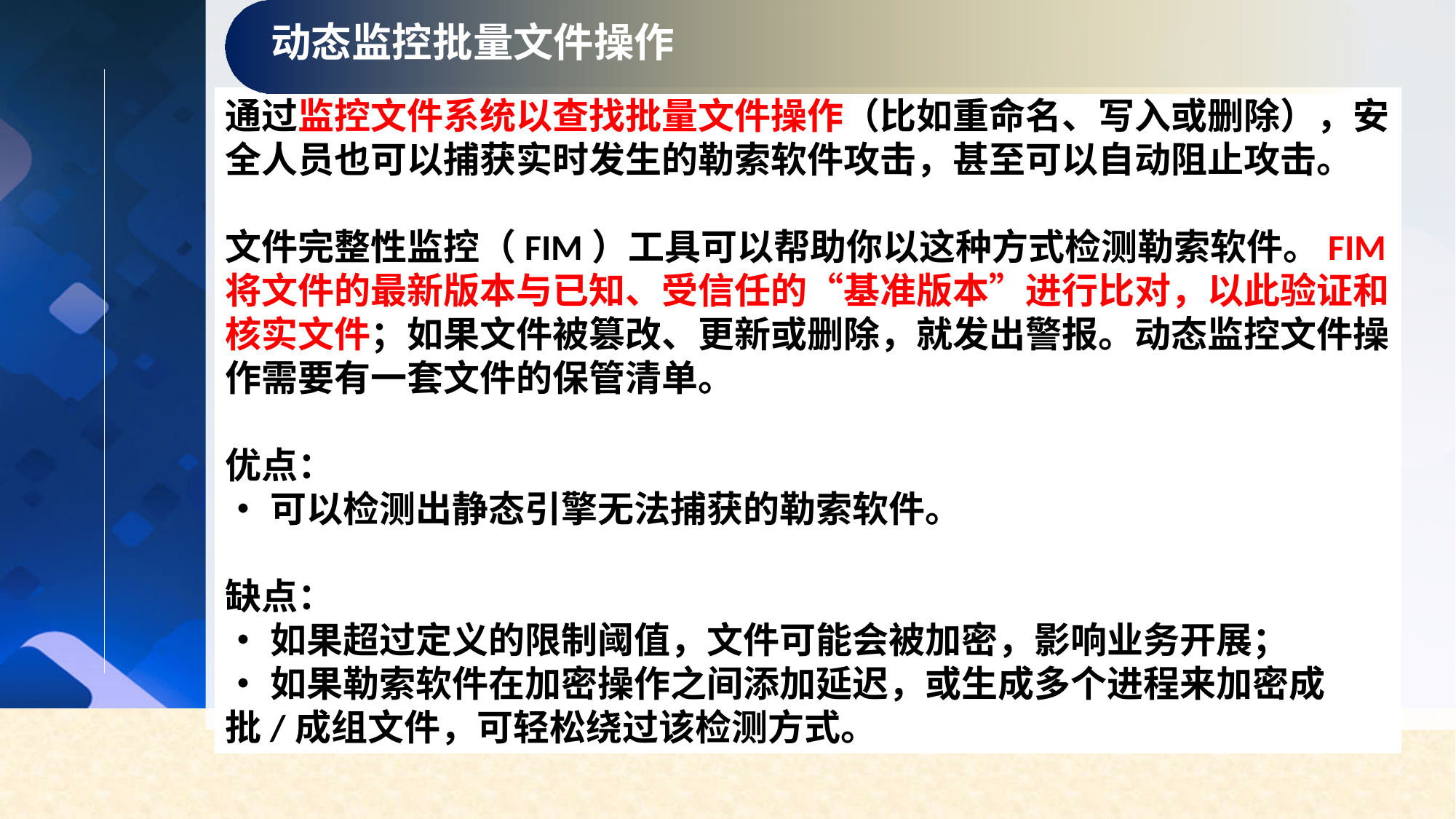

动态监控批量文件操作
通过监控文件系统以查找批量文件操作（比如重命名、写入或删除），安全人员也可以捕获实时发生的勒索软件攻击，甚至可以自动阻止攻击。

文件完整性监控（FIM）工具可以帮助你以这种方式检测勒索软件。FIM将文件的最新版本与已知、受信任的“基准版本”进行比对，以此验证和核实文件；如果文件被篡改、更新或删除，就发出警报。动态监控文件操作需要有一套文件的保管清单。

优点：
•可以检测出静态引擎无法捕获的勒索软件。

缺点：
•如果超过定义的限制阈值，文件可能会被加密，影响业务开展；
•如果勒索软件在加密操作之间添加延迟，或生成多个进程来加密成批/成组文件，可轻松绕过该检测方式。